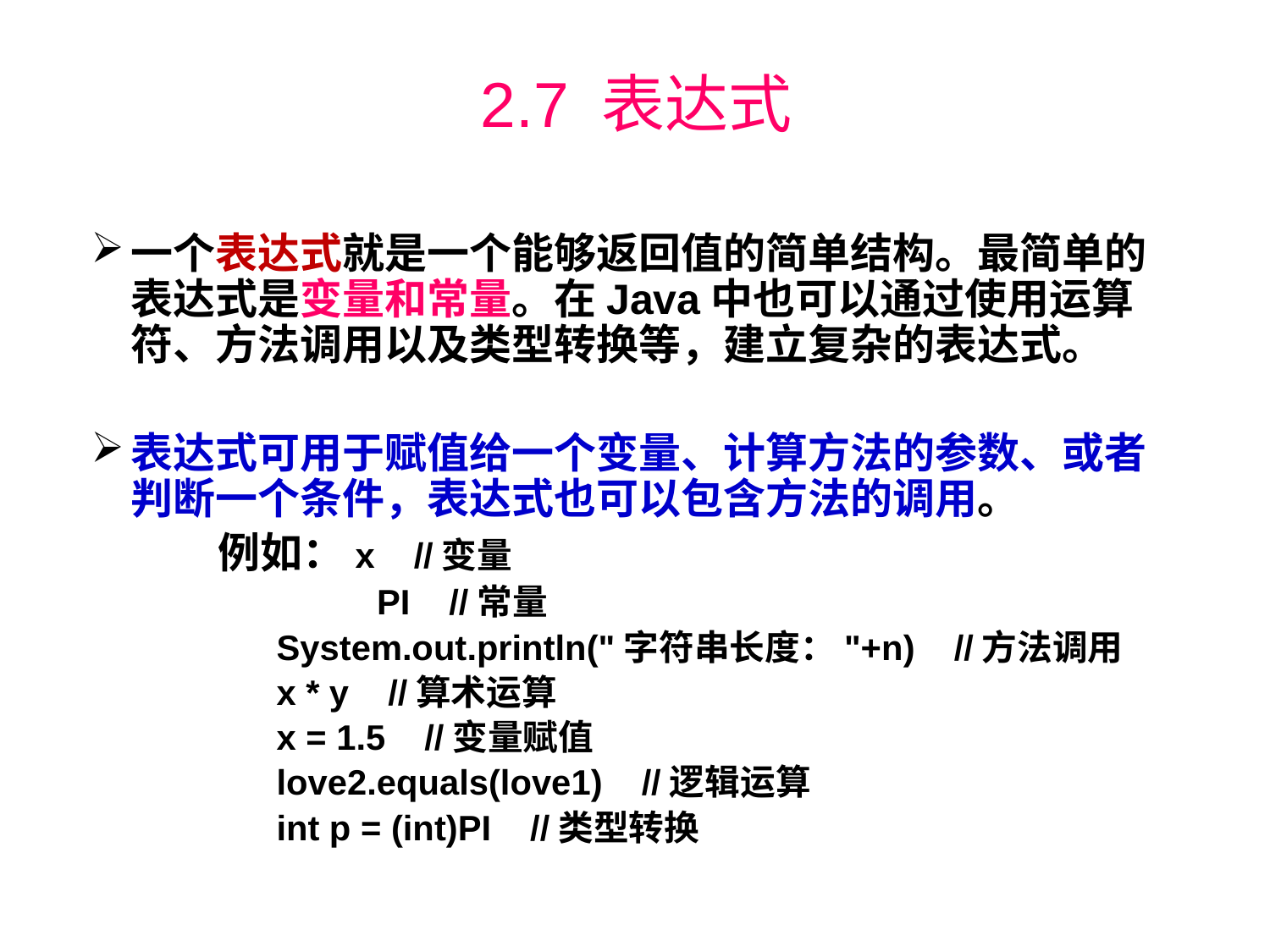

# 2.7 表达式
一个表达式就是一个能够返回值的简单结构。最简单的表达式是变量和常量。在Java中也可以通过使用运算符、方法调用以及类型转换等，建立复杂的表达式。

表达式可用于赋值给一个变量、计算方法的参数、或者判断一个条件，表达式也可以包含方法的调用。
	例如：x    //变量
		PI    //常量
      System.out.println("字符串长度："+n)    //方法调用
      x * y    //算术运算
      x = 1.5    //变量赋值
      love2.equals(love1)    //逻辑运算
      int p = (int)PI    //类型转换